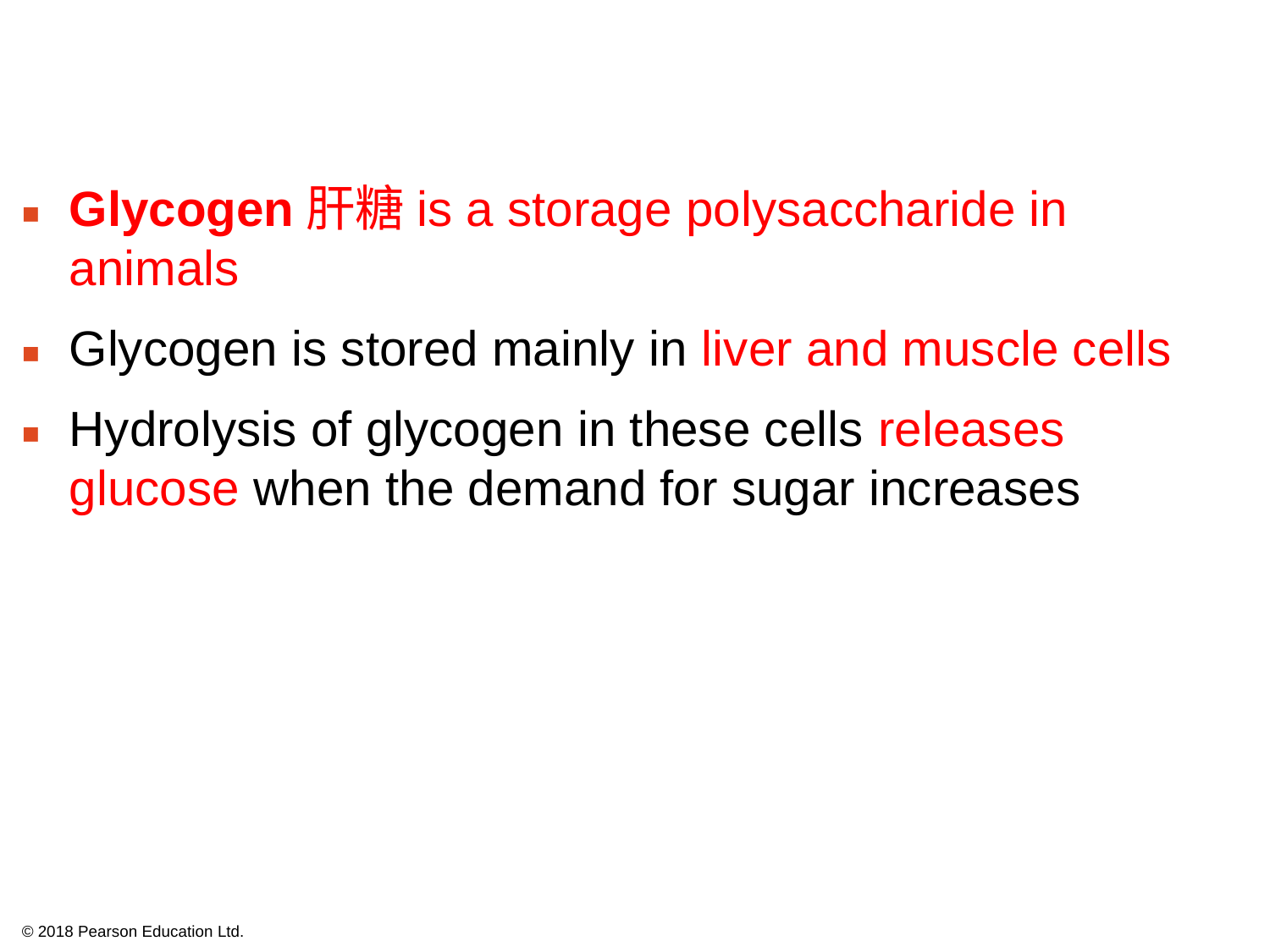

Glycogen肝糖is a storage polysaccharide in animals
Glycogen is stored mainly in liver and muscle cells
Hydrolysis of glycogen in these cells releases glucose when the demand for sugar increases
© 2018 Pearson Education Ltd.